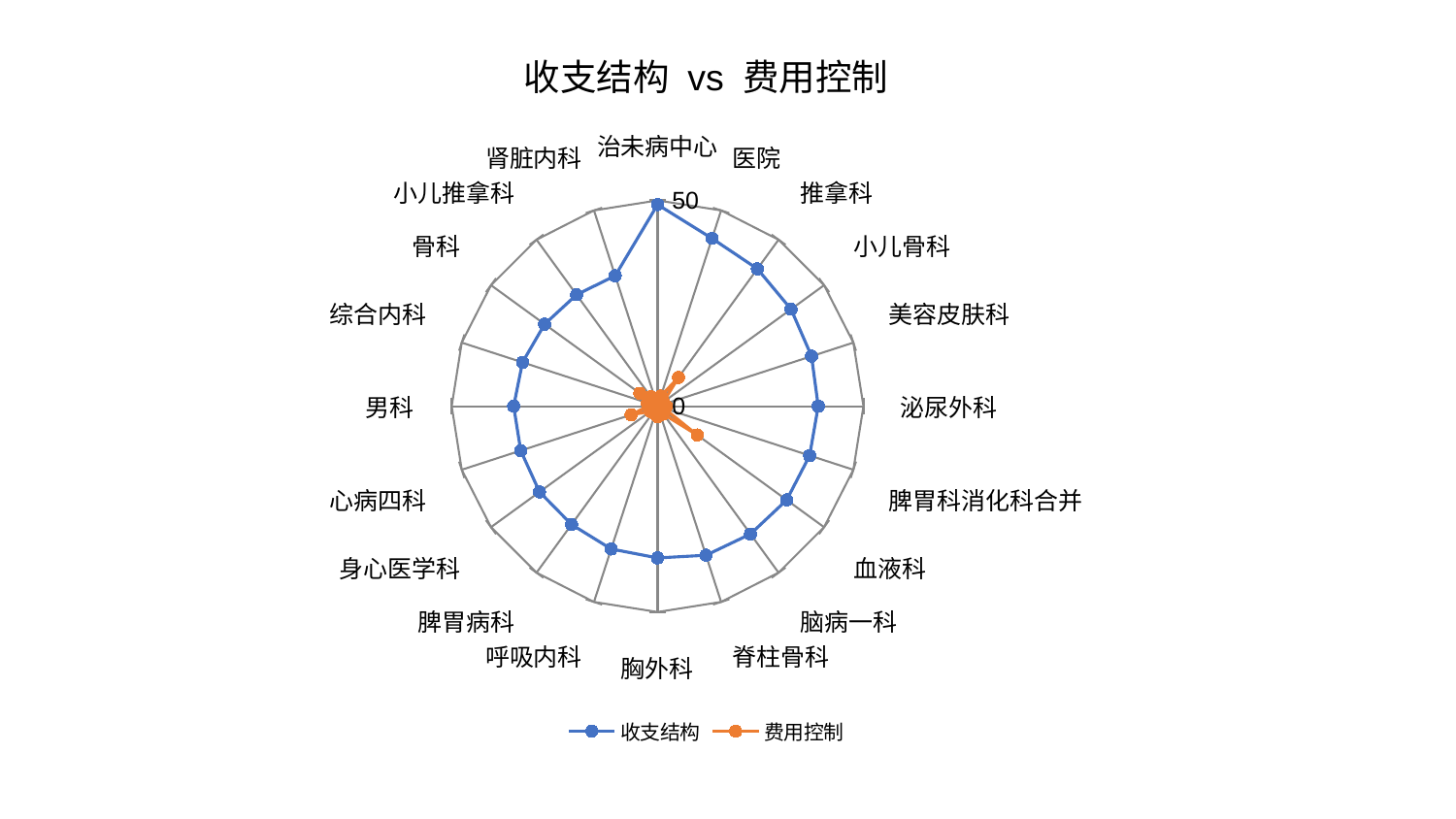

### Chart: 收支结构 vs 费用控制

| Category | 收支结构 | 费用控制 |
|---|---|---|
| 治未病中心 | 48.97577464386534 | 1.7116016457279721 |
| 医院 | 42.84916196092142 | 2.57721926020211 |
| 推拿科 | 41.24934961660986 | 8.628009867452263 |
| 小儿骨科 | 40.0761039676255 | 1.7602244987330995 |
| 美容皮肤科 | 39.32616591950024 | 0.8117306505909114 |
| 泌尿外科 | 39.028159552746814 | 2.17085016333127 |
| 脾胃科消化科合并 | 38.83910767451854 | 1.6312170600791283 |
| 血液科 | 38.78052766967154 | 11.90254492529241 |
| 脑病一科 | 38.39431663377512 | 2.3749892951669227 |
| 脊柱骨科 | 38.073513537901746 | 2.19433628417894 |
| 胸外科 | 36.861950993216155 | 2.553698330862561 |
| 呼吸内科 | 36.47449805972622 | 2.015159114906709 |
| 脾胃病科 | 35.53712544879771 | 1.56058597161089 |
| 身心医学科 | 35.4384050722568 | 2.155555296399786 |
| 心病四科 | 34.94881936423559 | 6.761113619612885 |
| 男科 | 34.941255134172266 | 2.2929006589893213 |
| 综合内科 | 34.493284723635774 | 2.605511923253037 |
| 骨科 | 33.9086971154255 | 5.327836908076191 |
| 小儿推拿科 | 33.477094735762755 | 2.788411242314452 |
| 肾脏内科 | 33.31795207470715 | 1.0047284178674312 |
64